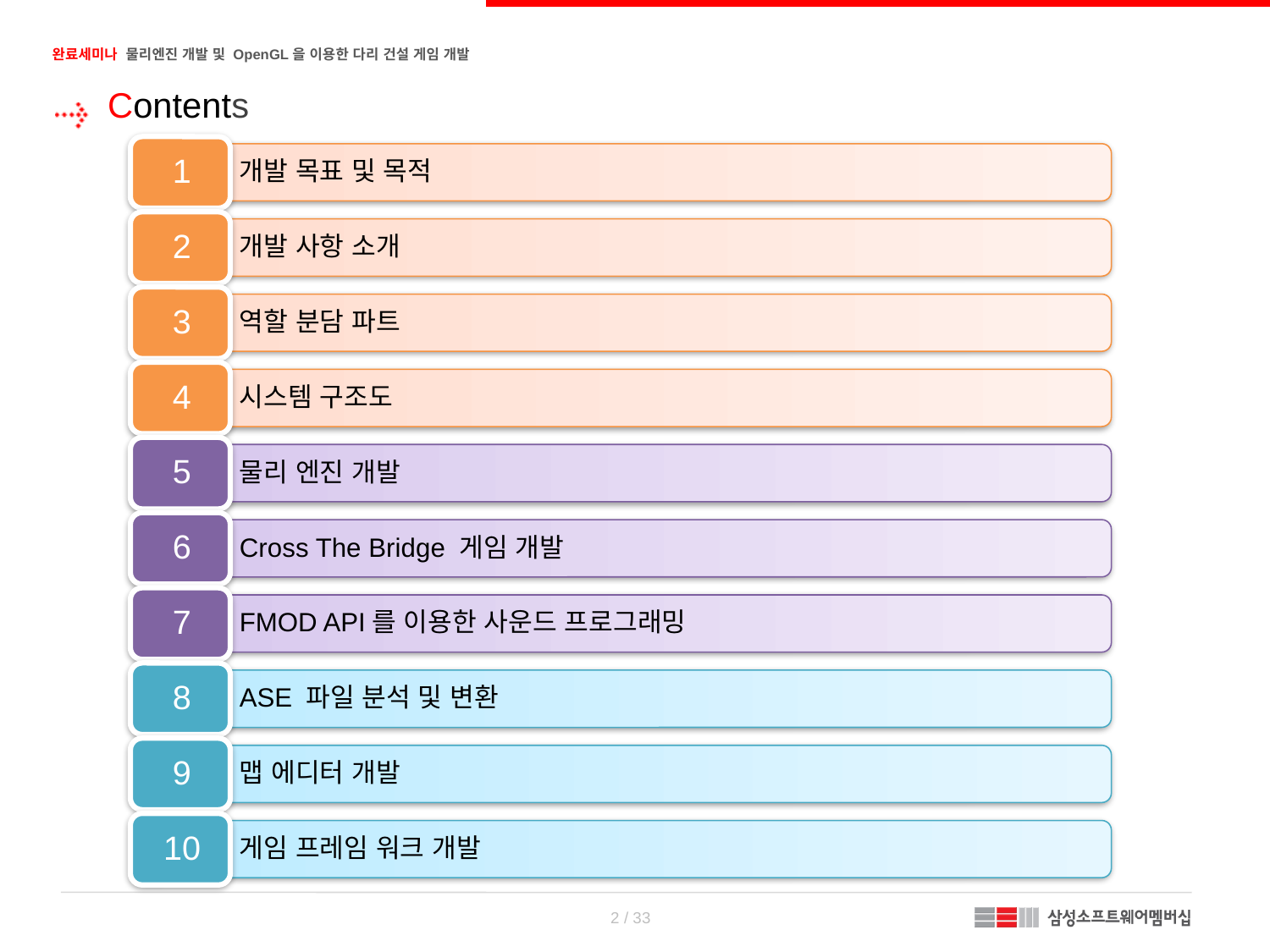

Contents
개발 목표 및 목적
1
개발 사항 소개
2
역할 분담 파트
3
시스템 구조도
4
물리 엔진 개발
5
Cross The Bridge 게임 개발
6
FMOD API를 이용한 사운드 프로그래밍
7
ASE 파일 분석 및 변환
8
맵 에디터 개발
9
게임 프레임 워크 개발
10